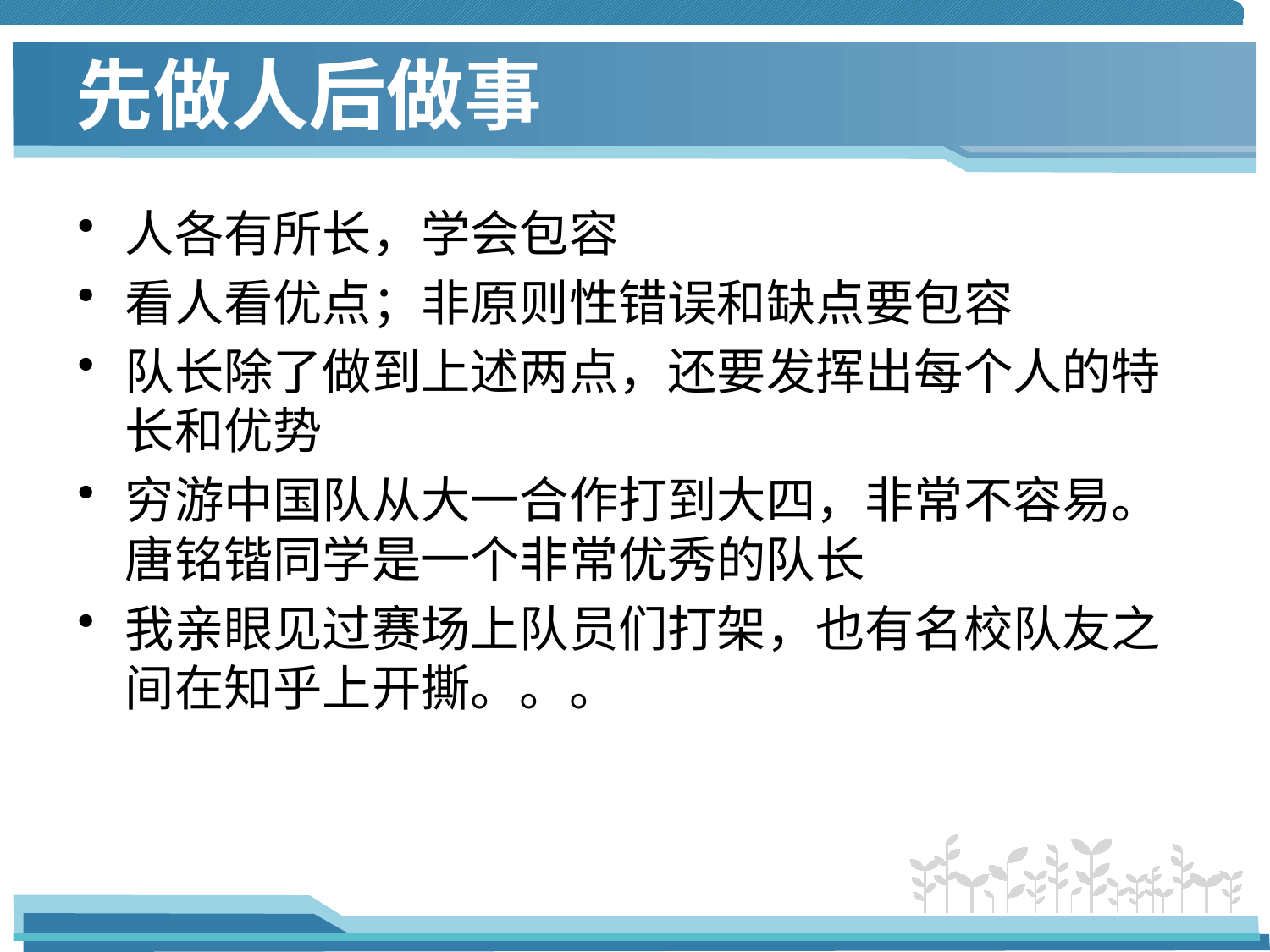

# 先做人后做事
人各有所长，学会包容
看人看优点；非原则性错误和缺点要包容
队长除了做到上述两点，还要发挥出每个人的特长和优势
穷游中国队从大一合作打到大四，非常不容易。唐铭锴同学是一个非常优秀的队长
我亲眼见过赛场上队员们打架，也有名校队友之间在知乎上开撕。。。